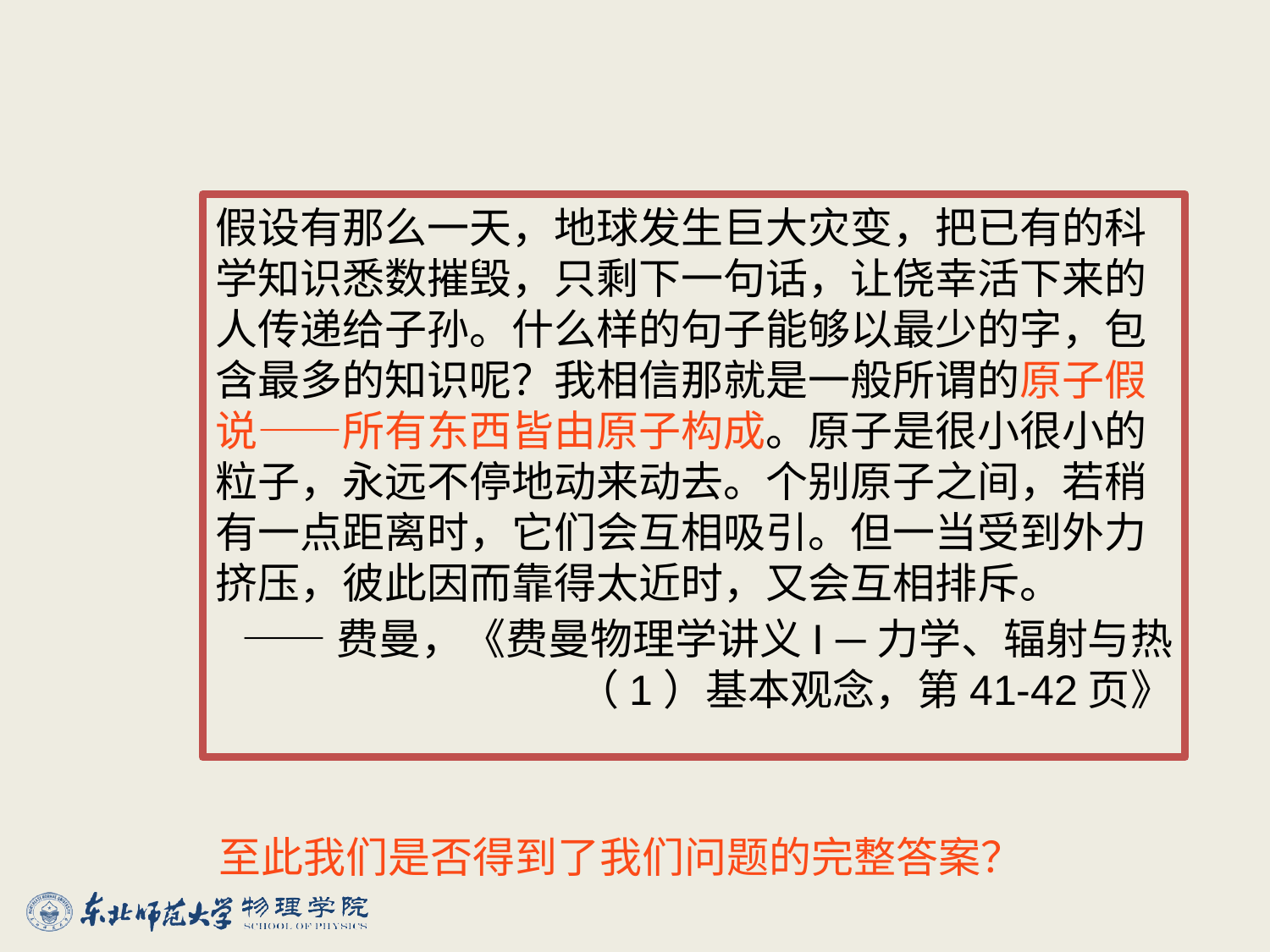

#
假设有那么一天，地球发生巨大灾变，把已有的科学知识悉数摧毁，只剩下一句话，让侥幸活下来的人传递给子孙。什么样的句子能够以最少的字，包含最多的知识呢？我相信那就是一般所谓的原子假说——所有东西皆由原子构成。原子是很小很小的粒子，永远不停地动来动去。个别原子之间，若稍有一点距离时，它们会互相吸引。但一当受到外力挤压，彼此因而靠得太近时，又会互相排斥。
——费曼，《费曼物理学讲义I ─力学、辐射与热（1）基本观念，第41-42页》
至此我们是否得到了我们问题的完整答案？